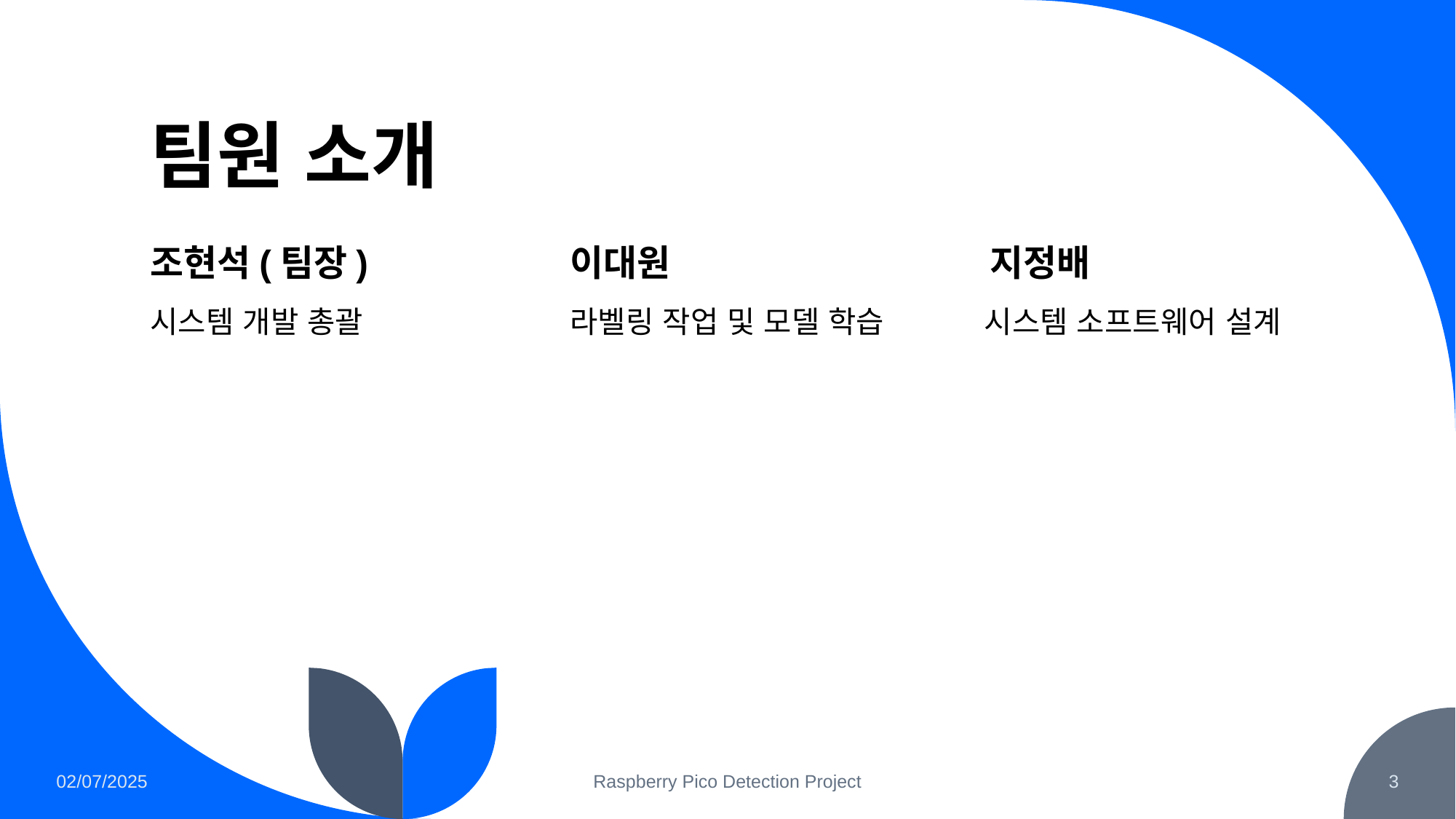

# 팀원 소개
조현석(팀장)
이대원
지정배
시스템 개발 총괄

라벨링 작업 및 모델 학습

시스템 소프트웨어 설계

02/07/2025
Raspberry Pico Detection Project
3